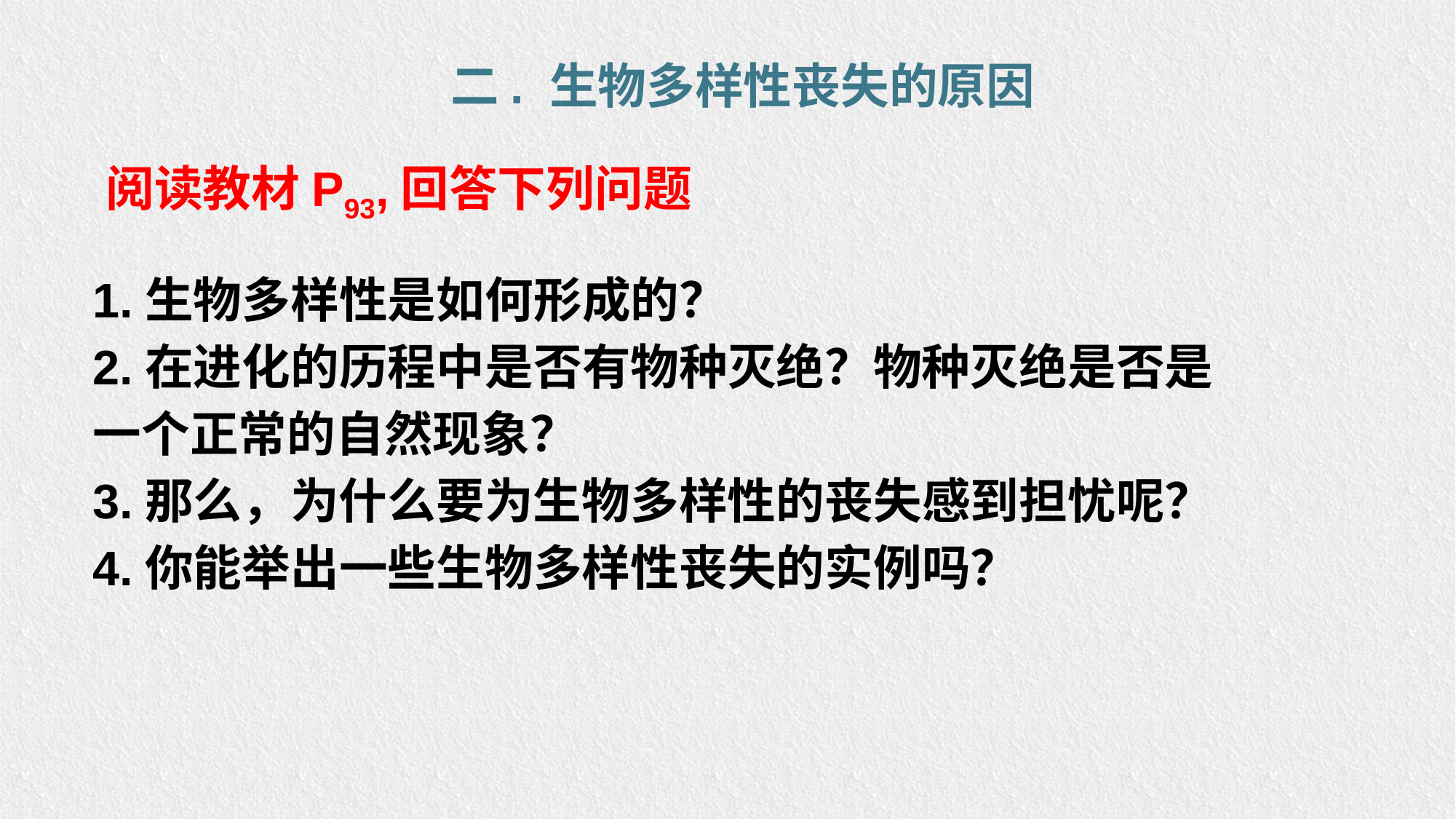

二. 生物多样性丧失的原因
阅读教材P93,回答下列问题
1.生物多样性是如何形成的？
2.在进化的历程中是否有物种灭绝？物种灭绝是否是一个正常的自然现象？
3.那么，为什么要为生物多样性的丧失感到担忧呢？
4.你能举出一些生物多样性丧失的实例吗？